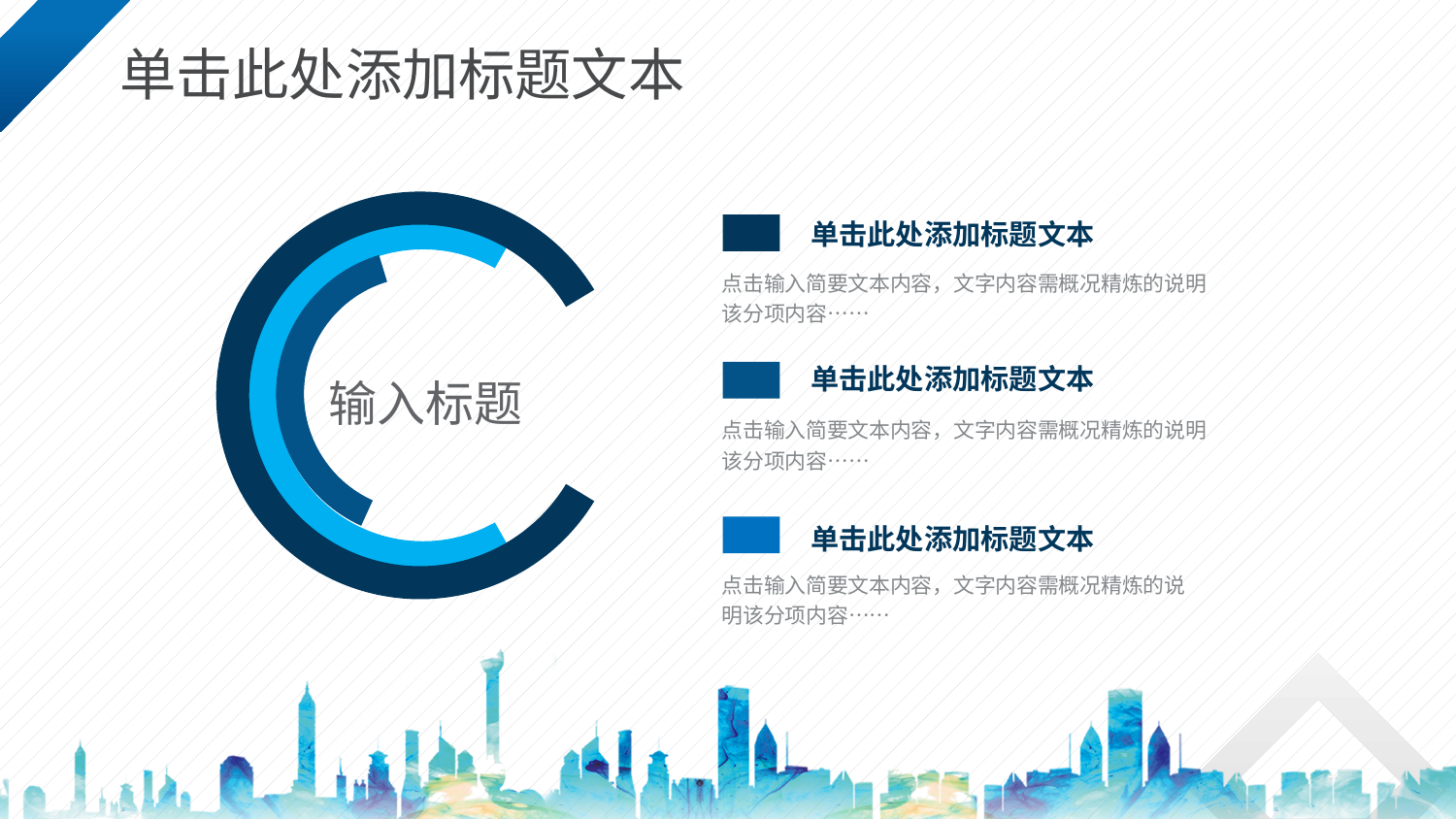

单击此处添加标题文本

单击此处添加标题文本

点击输入简要文本内容，文字内容需概况精炼的说明该分项内容……

单击此处添加标题文本

点击输入简要文本内容，文字内容需概况精炼的说明该分项内容……
输入标题
单击此处添加标题文本

点击输入简要文本内容，文字内容需概况精炼的说明该分项内容……